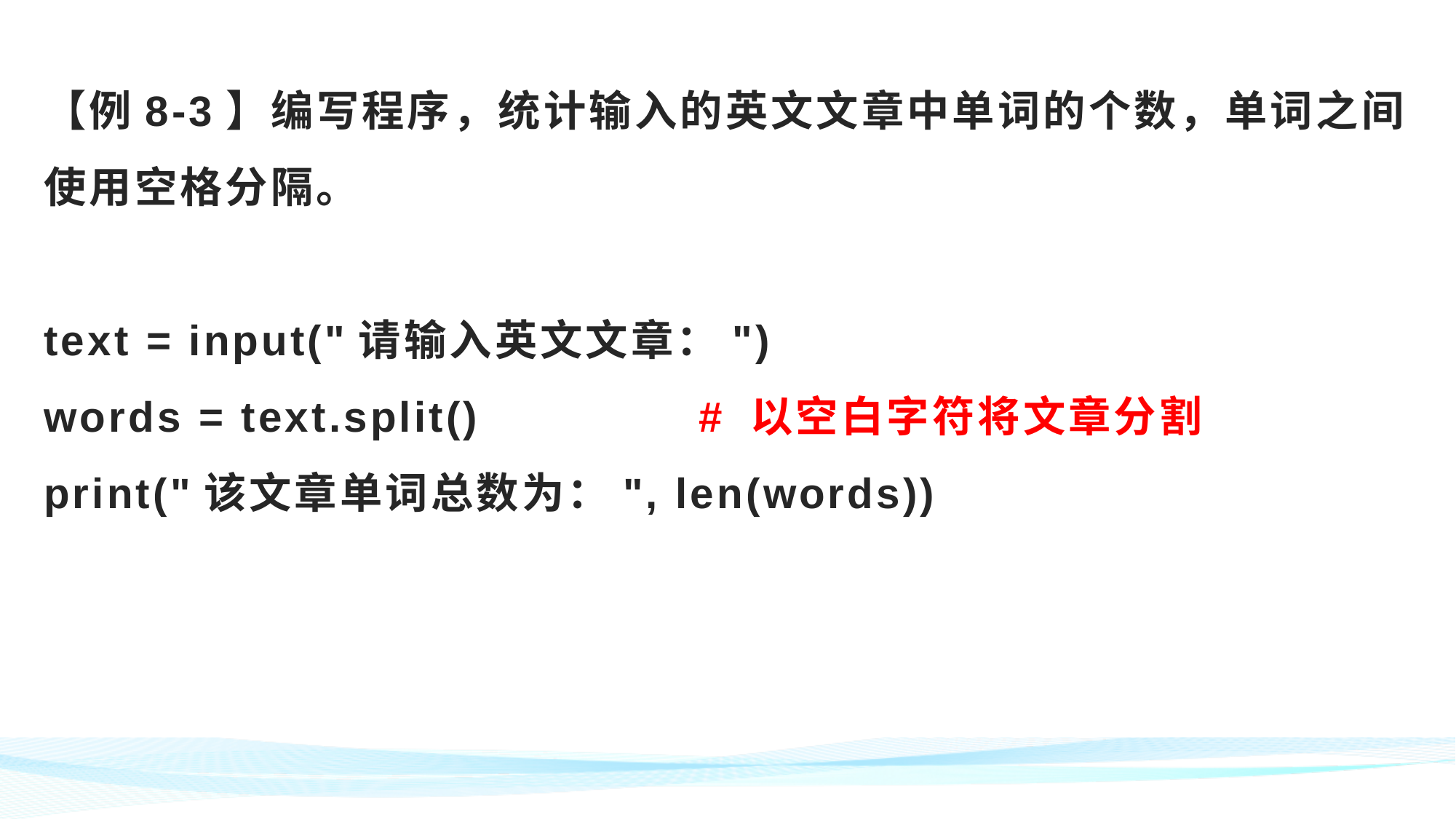

# 【例8-3】编写程序，统计输入的英文文章中单词的个数，单词之间使用空格分隔。 text = input("请输入英文文章：") words = text.split()		# 以空白字符将文章分割 print("该文章单词总数为：", len(words))